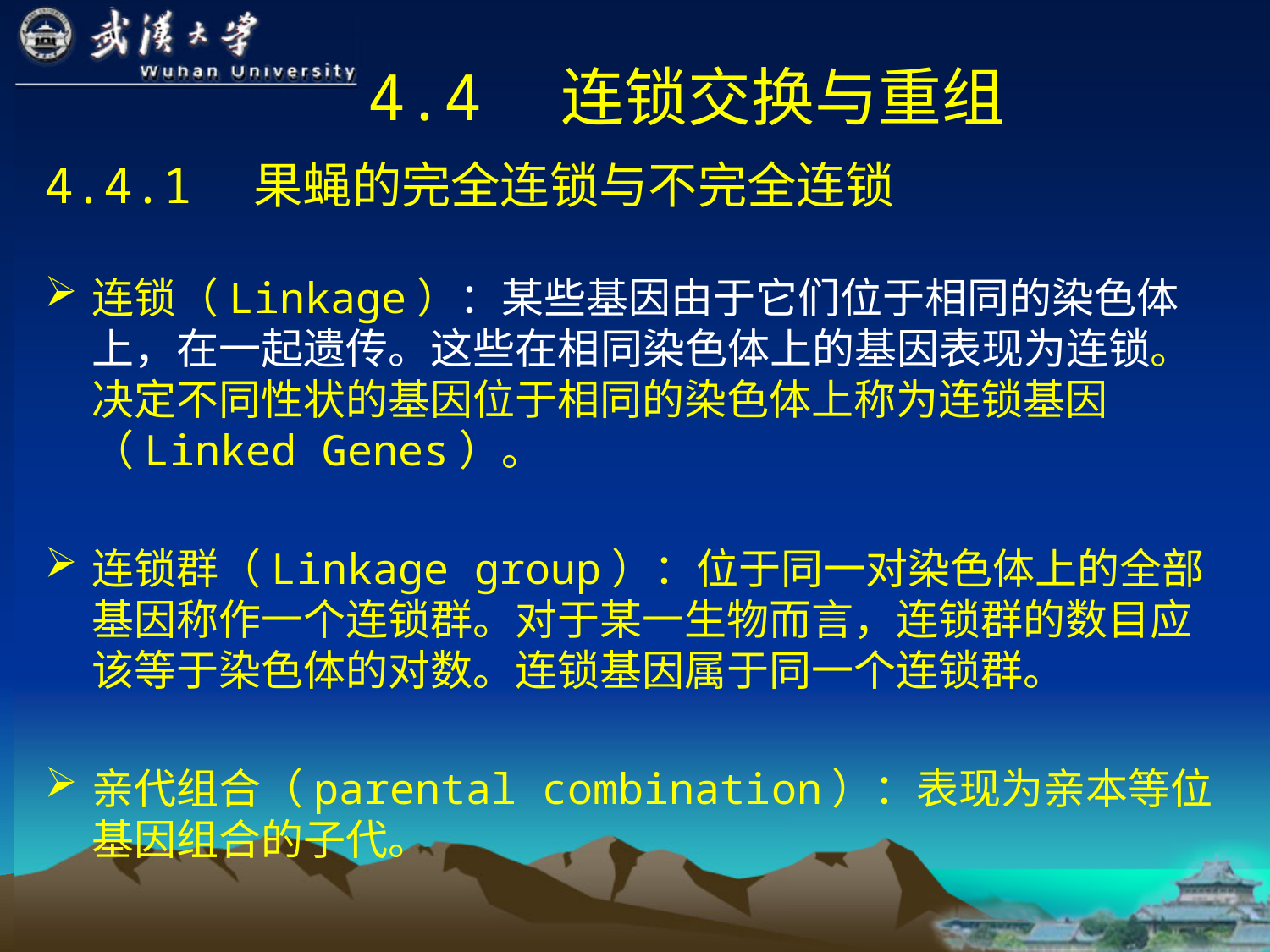

# 4.4　连锁交换与重组
4.4.1　果蝇的完全连锁与不完全连锁

连锁（Linkage）：某些基因由于它们位于相同的染色体上，在一起遗传。这些在相同染色体上的基因表现为连锁。决定不同性状的基因位于相同的染色体上称为连锁基因（Linked Genes）。

连锁群（Linkage group）：位于同一对染色体上的全部基因称作一个连锁群。对于某一生物而言，连锁群的数目应该等于染色体的对数。连锁基因属于同一个连锁群。

亲代组合（parental combination）：表现为亲本等位基因组合的子代。